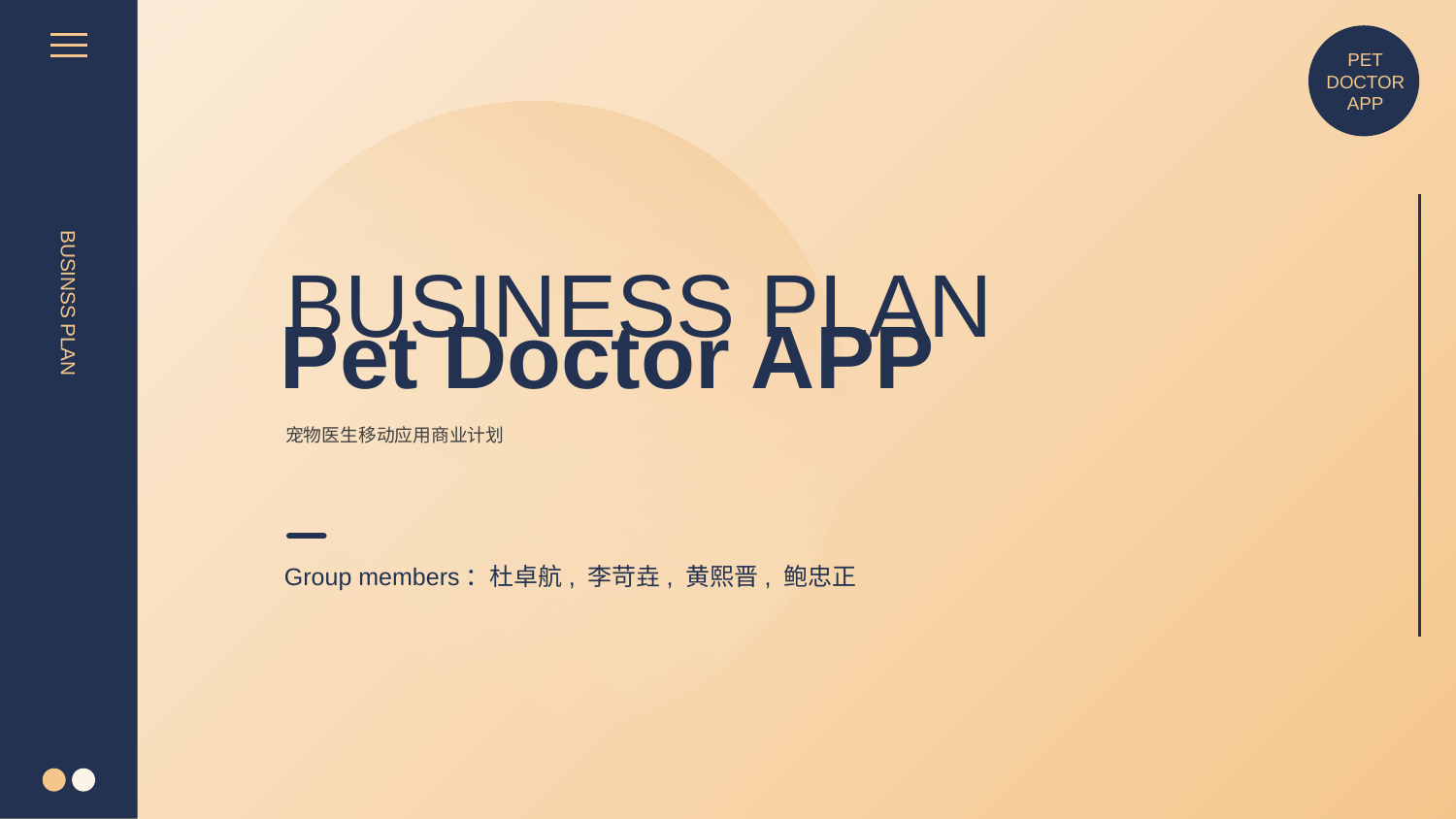

PET
DOCTOR
APP

BUSINESS PLAN
Pet Doctor APP
BUSINSS PLAN
宠物医生移动应用商业计划
Group members：杜卓航, 李苛垚, 黄熙晋, 鲍忠正